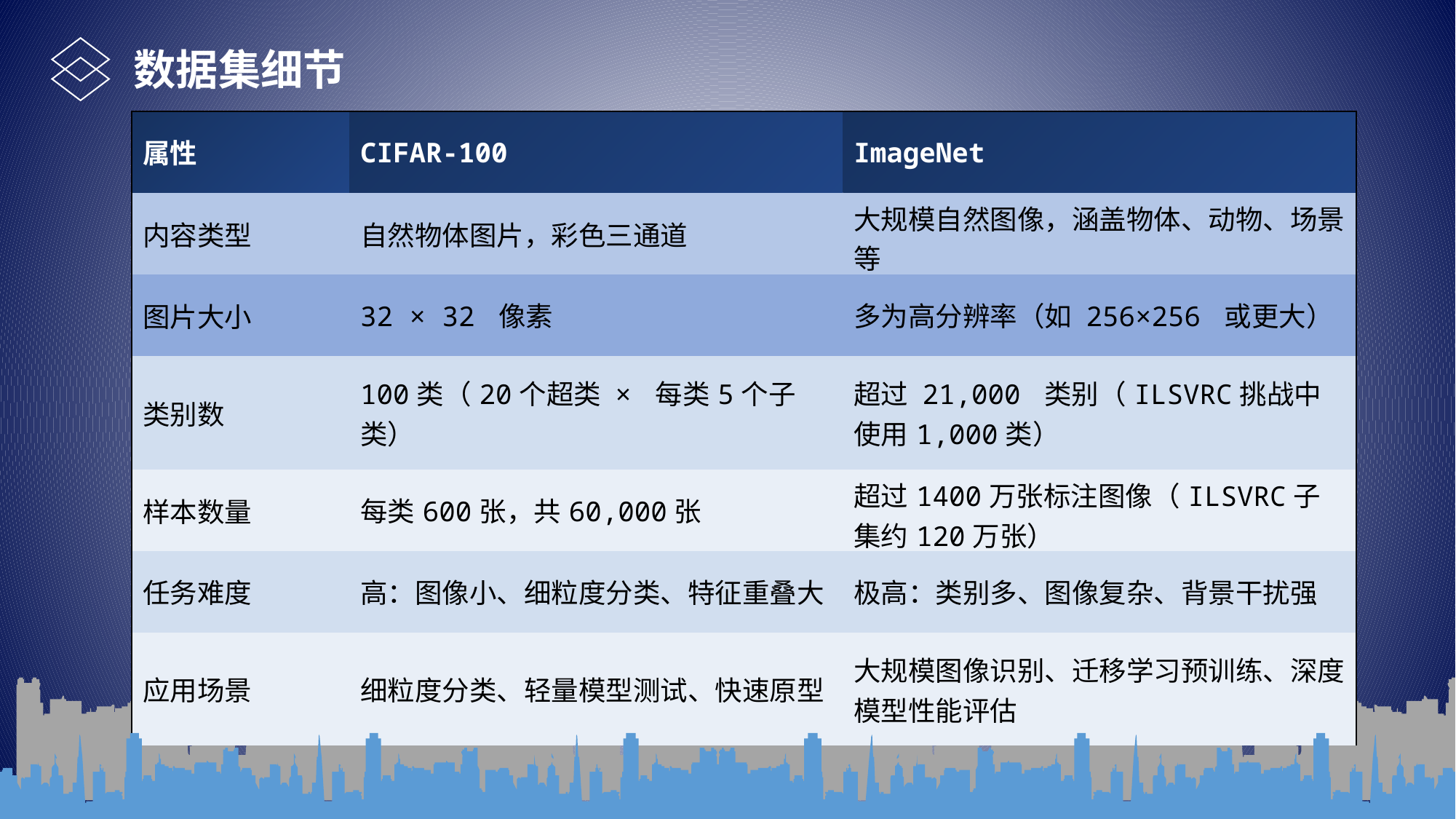

数据集细节
| 属性 | CIFAR-100 | ImageNet |
| --- | --- | --- |
| 内容类型 | 自然物体图片，彩色三通道 | 大规模自然图像，涵盖物体、动物、场景等 |
| 图片大小 | 32 × 32 像素 | 多为高分辨率（如 256×256 或更大） |
| 类别数 | 100类（20个超类 × 每类5个子类） | 超过 21,000 类别（ILSVRC挑战中使用1,000类） |
| 样本数量 | 每类600张，共60,000张 | 超过1400万张标注图像（ILSVRC子集约120万张） |
| 任务难度 | 高：图像小、细粒度分类、特征重叠大 | 极高：类别多、图像复杂、背景干扰强 |
| 应用场景 | 细粒度分类、轻量模型测试、快速原型 | 大规模图像识别、迁移学习预训练、深度模型性能评估 |